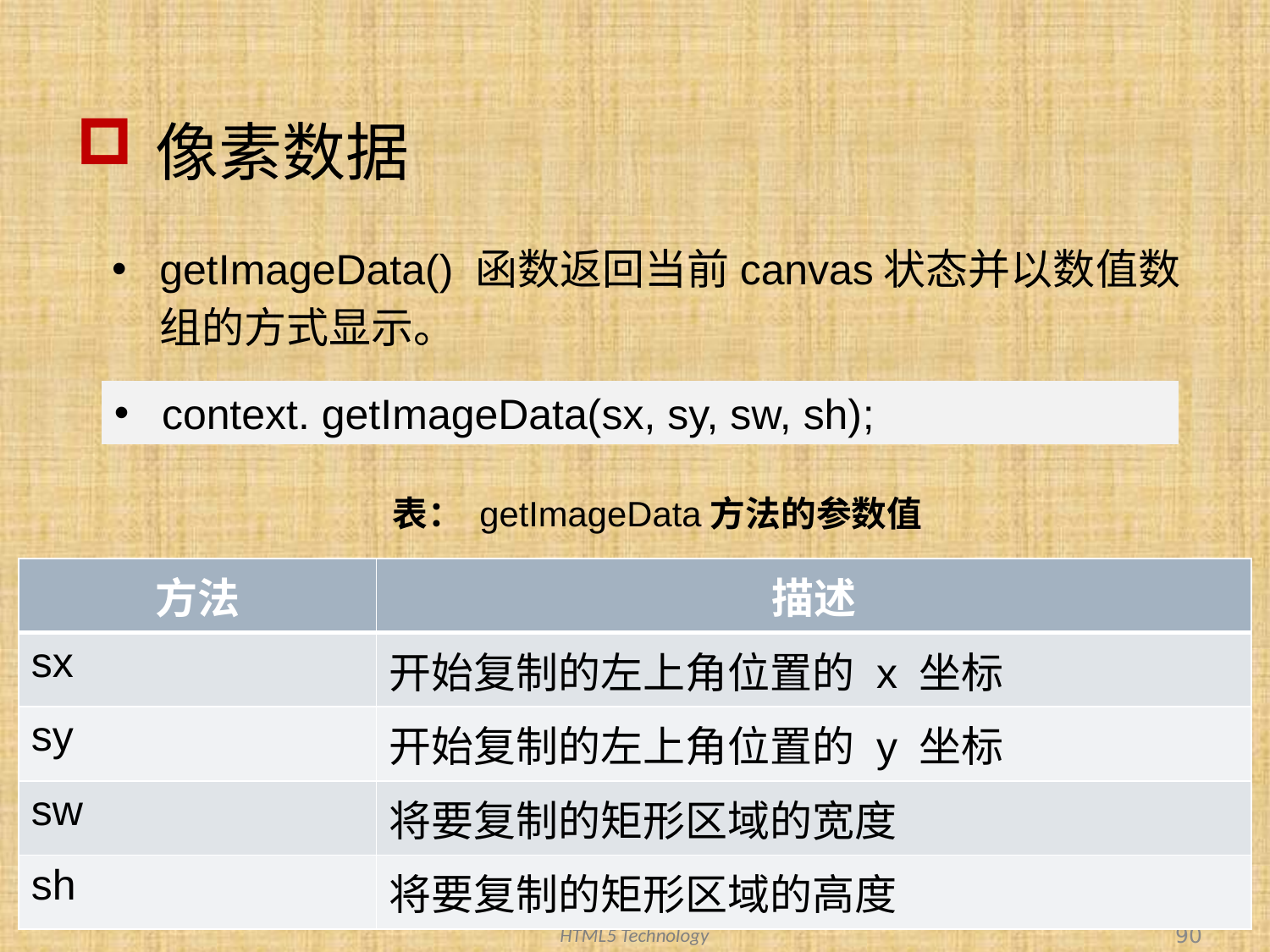

# 像素数据
getImageData() 函数返回当前canvas状态并以数值数组的方式显示。
context. getImageData(sx, sy, sw, sh);
表： getImageData方法的参数值
| 方法 | 描述 |
| --- | --- |
| sx | 开始复制的左上角位置的 x 坐标 |
| sy | 开始复制的左上角位置的 y 坐标 |
| sw | 将要复制的矩形区域的宽度 |
| sh | 将要复制的矩形区域的高度 |
90
HTML5 Technology